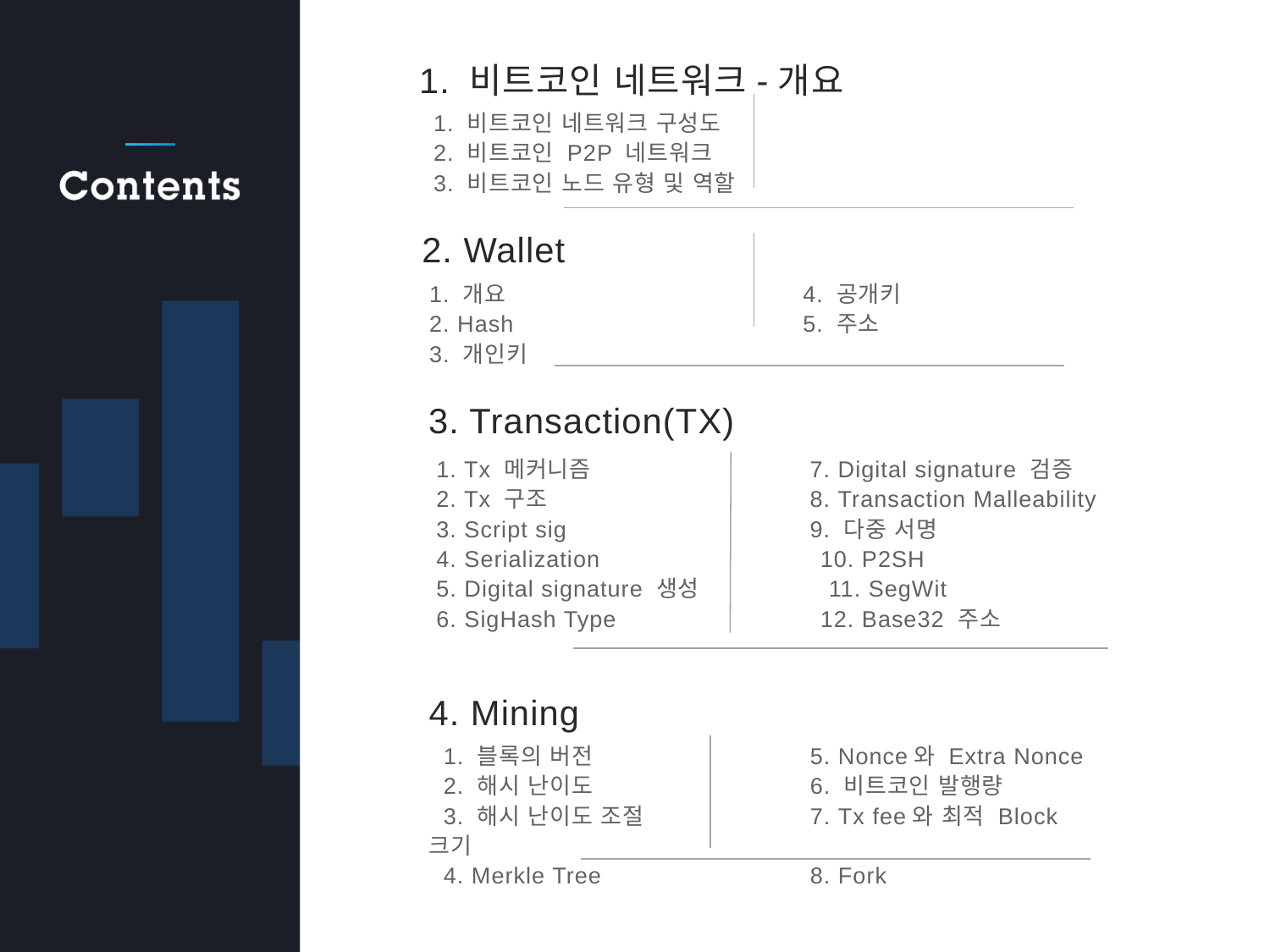

1. 비트코인 네트워크-개요
  1. 비트코인 네트워크 구성도
  2. 비트코인 P2P 네트워크
  3. 비트코인 노드 유형 및 역할

2. Wallet
 1. 개요			4. 공개키
 2. Hash			5. 주소
 3. 개인키

3. Transaction(TX)
 1. Tx 메커니즘		7. Digital signature 검증
 2. Tx 구조			8. Transaction Malleability
 3. Script sig		9. 다중 서명
 4. Serialization 	                   10. P2SH
 5. Digital signature 생성                 11. SegWit
 6. SigHash Type	                   12. Base32 주소

4. Mining
  1. 블록의 버전		5. Nonce와 Extra Nonce
  2. 해시 난이도		6. 비트코인 발행량
  3. 해시 난이도 조절		7. Tx fee와 최적 Block크기
  4. Merkle Tree		8. Fork